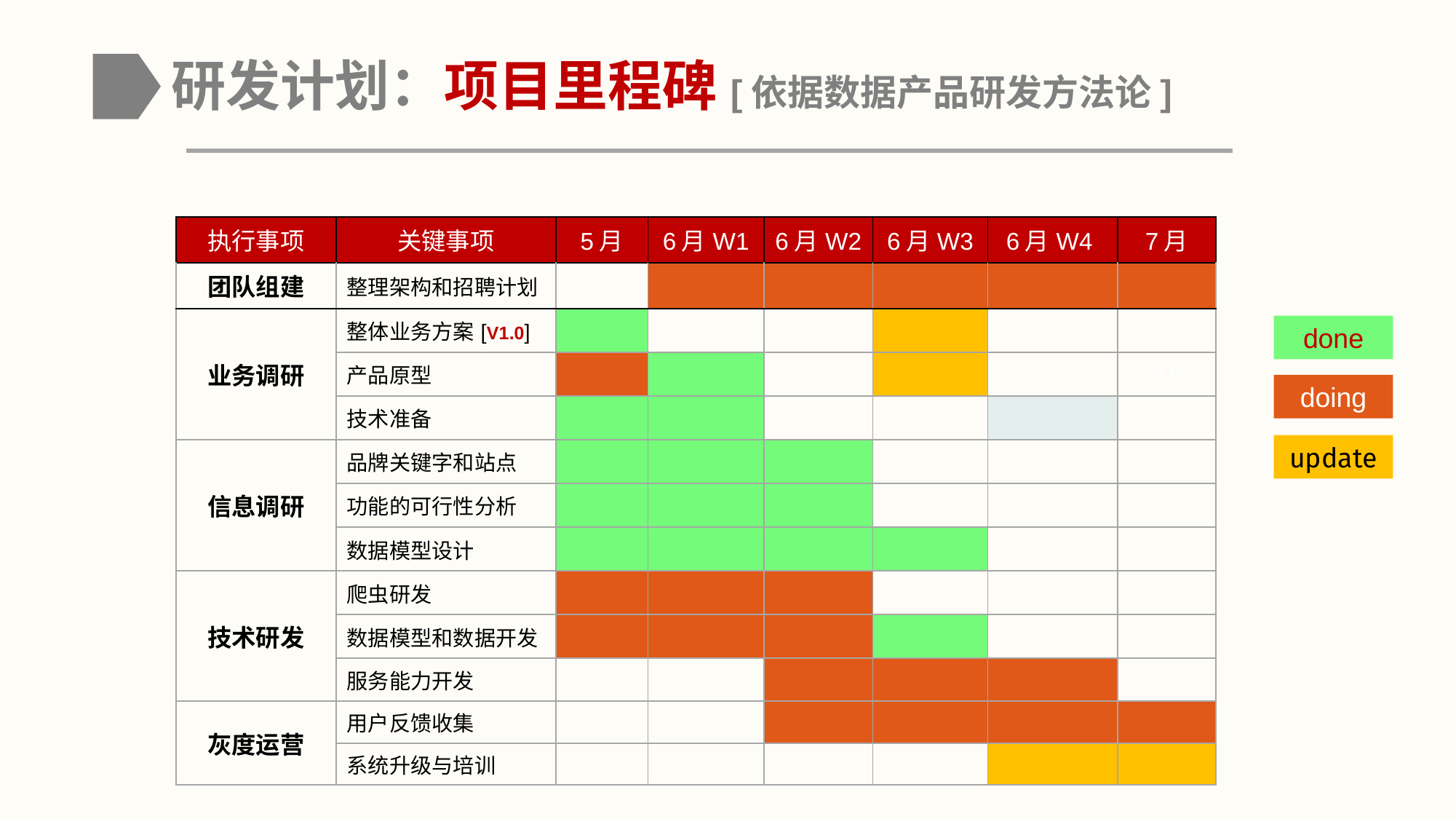

# 研发计划：项目里程碑[依据数据产品研发方法论]

| 执行事项 | 关键事项 | 5月 | 6月W1 | 6月W2 | 6月W3 | 6月W4 | 7月 |
| --- | --- | --- | --- | --- | --- | --- | --- |
| 团队组建 | 整理架构和招聘计划 |  |  |  |  |  |  |
| 业务调研 | 整体业务方案[V1.0] |  |  |  |  |  |  |
|  | 产品原型 |  |  |  |  |  | U |
|  | 技术准备 |  |  |  |  |  |  |
| 信息调研 | 品牌关键字和站点 |  |  |  |  |  |  |
|  | 功能的可行性分析 |  |  |  |  |  |  |
|  | 数据模型设计 |  |  |  |  |  |  |
| 技术研发 | 爬虫研发 |  |  |  |  |  |  |
|  | 数据模型和数据开发 |  |  |  |  |  |  |
|  | 服务能力开发 |  |  |  |  |  |  |
| 灰度运营 | 用户反馈收集 |  |  |  |  |  |  |
|  | 系统升级与培训 |  |  |  |  |  |  |
done
doing
update